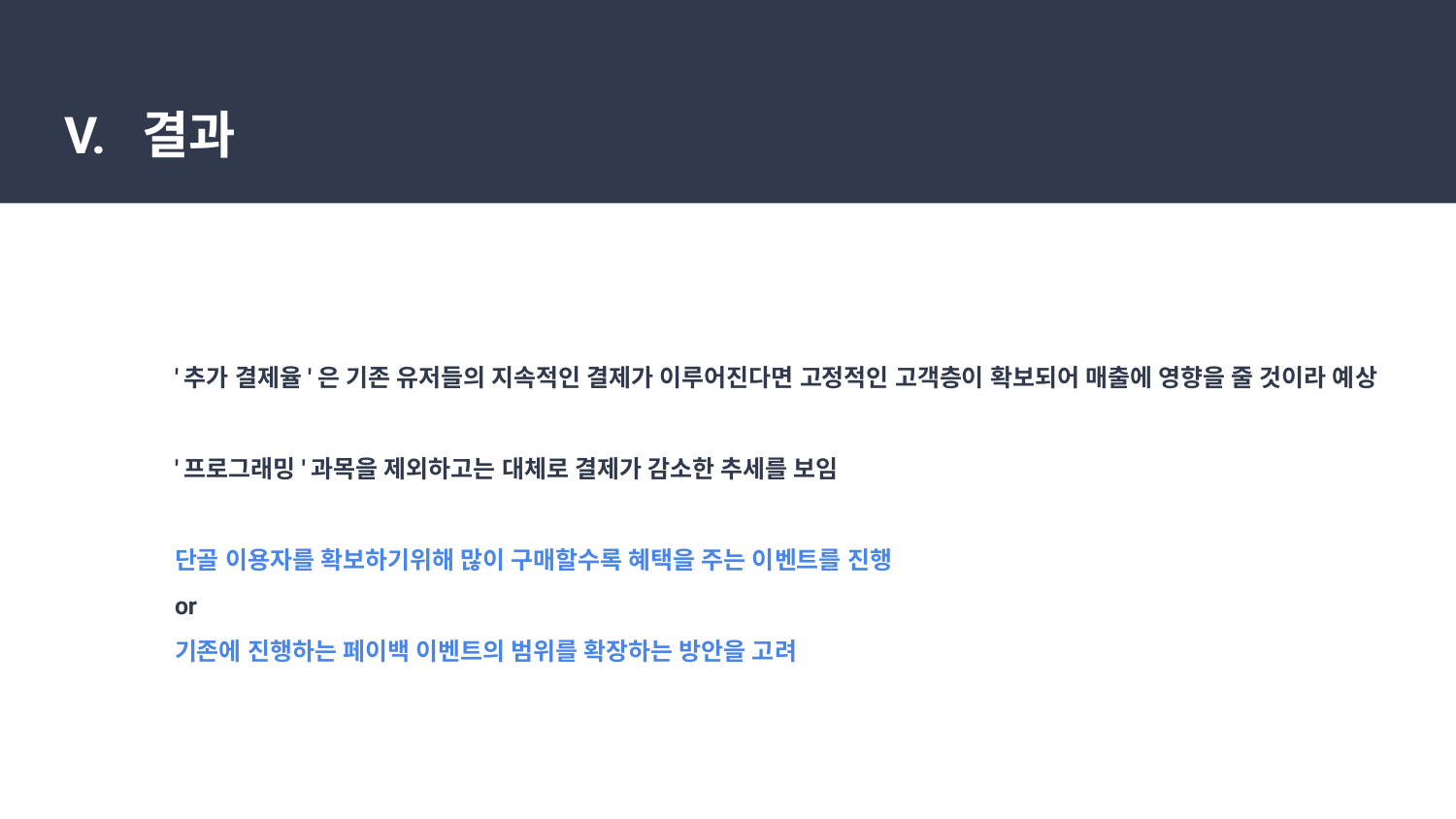

# V.  결과

'추가 결제율'은 기존 유저들의 지속적인 결제가 이루어진다면 고정적인 고객층이 확보되어 매출에 영향을 줄 것이라 예상

'프로그래밍'과목을 제외하고는 대체로 결제가 감소한 추세를 보임

단골 이용자를 확보하기위해 많이 구매할수록 혜택을 주는 이벤트를 진행
or
기존에 진행하는 페이백 이벤트의 범위를 확장하는 방안을 고려